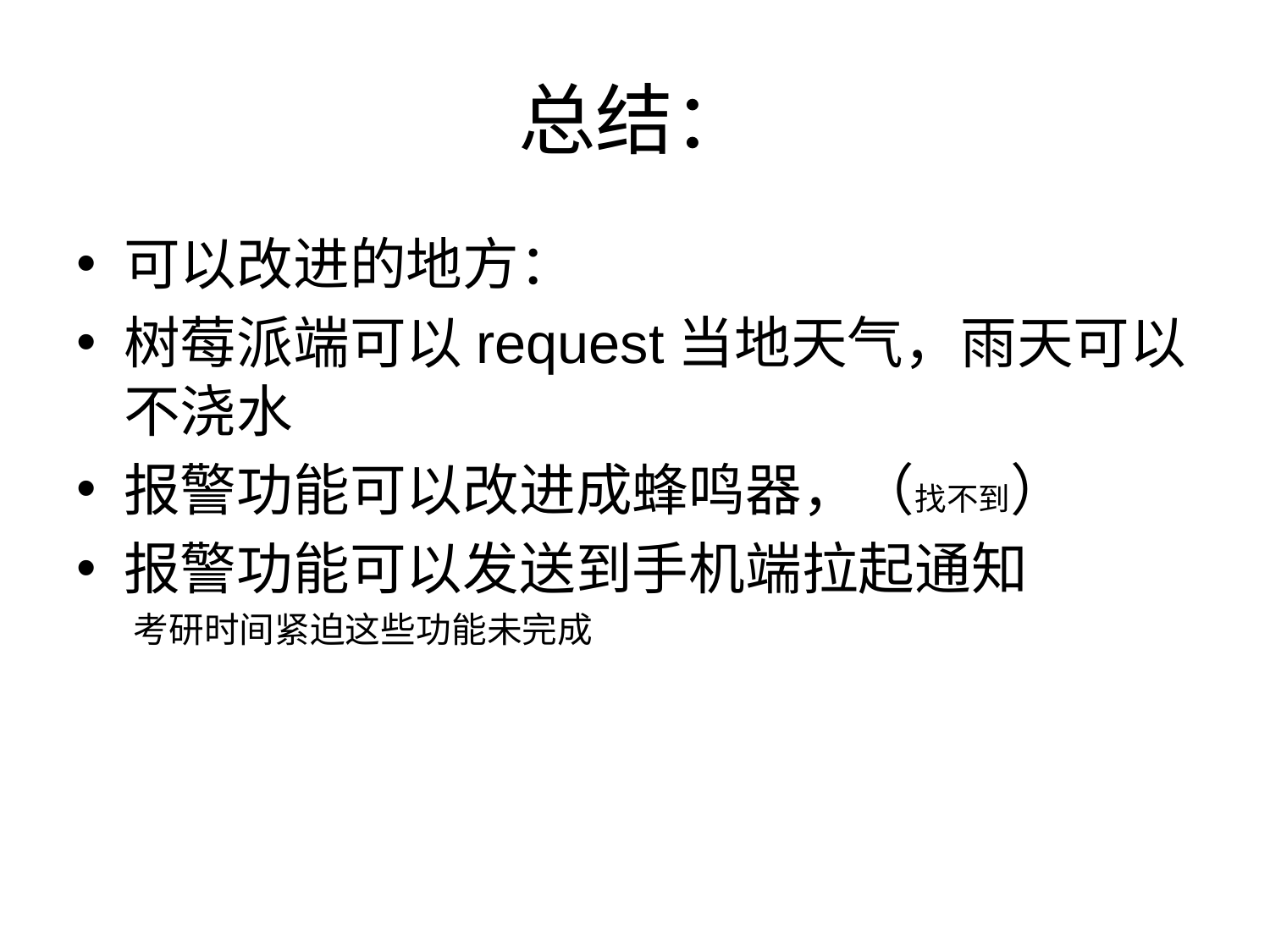

# 总结：
可以改进的地方：
树莓派端可以request当地天气，雨天可以不浇水
报警功能可以改进成蜂鸣器，（找不到）
报警功能可以发送到手机端拉起通知
     考研时间紧迫这些功能未完成